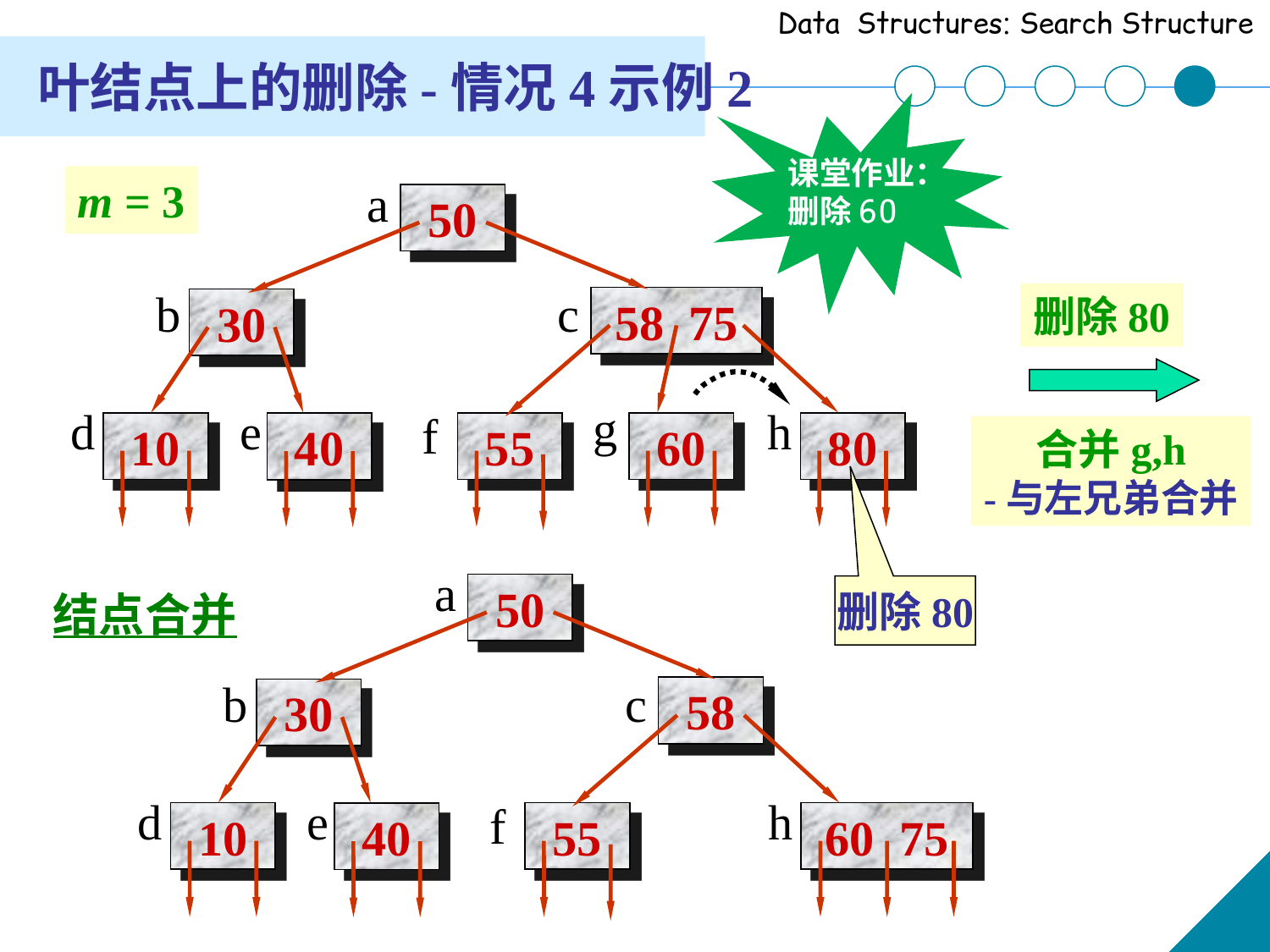

叶结点上的删除-情况4示例2

课堂作业：删除60
a
50

b
c
58  75
30

g
d
e
h
f
10
55
60
80
40

m = 3
删除80

合并g,h
-与左兄弟合并
a
50

b
c
58
30

d
e
h
f
10
55
60  75
40

删除80
结点合并